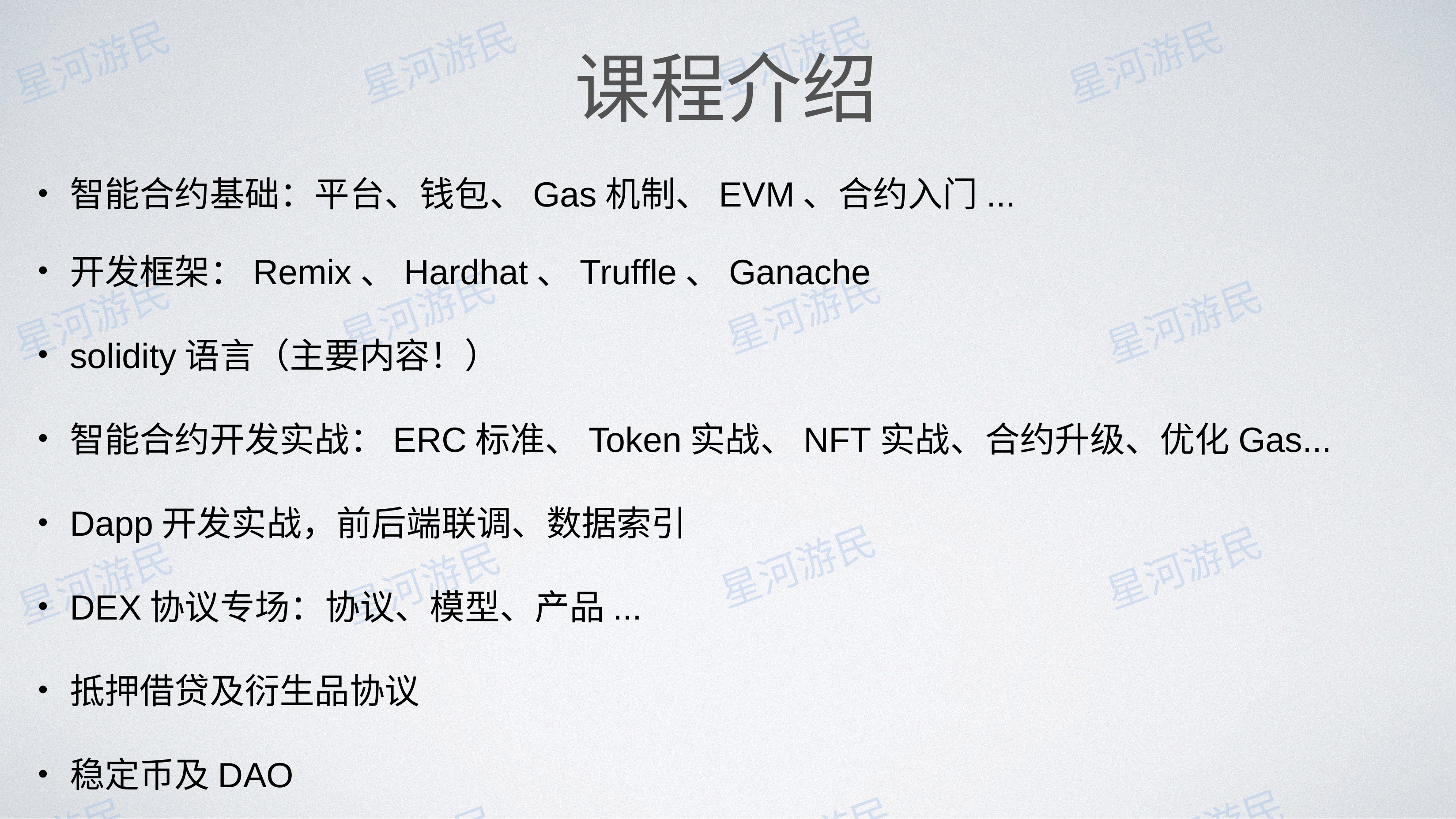

# 课程介绍

智能合约基础：平台、钱包、Gas机制、EVM、合约入门...

开发框架：Remix、Hardhat、Truffle、Ganache

solidity语言（主要内容！）

智能合约开发实战：ERC标准、Token实战、NFT实战、合约升级、优化Gas...

Dapp开发实战，前后端联调、数据索引

DEX协议专场：协议、模型、产品...

抵押借贷及衍生品协议

稳定币及DAO